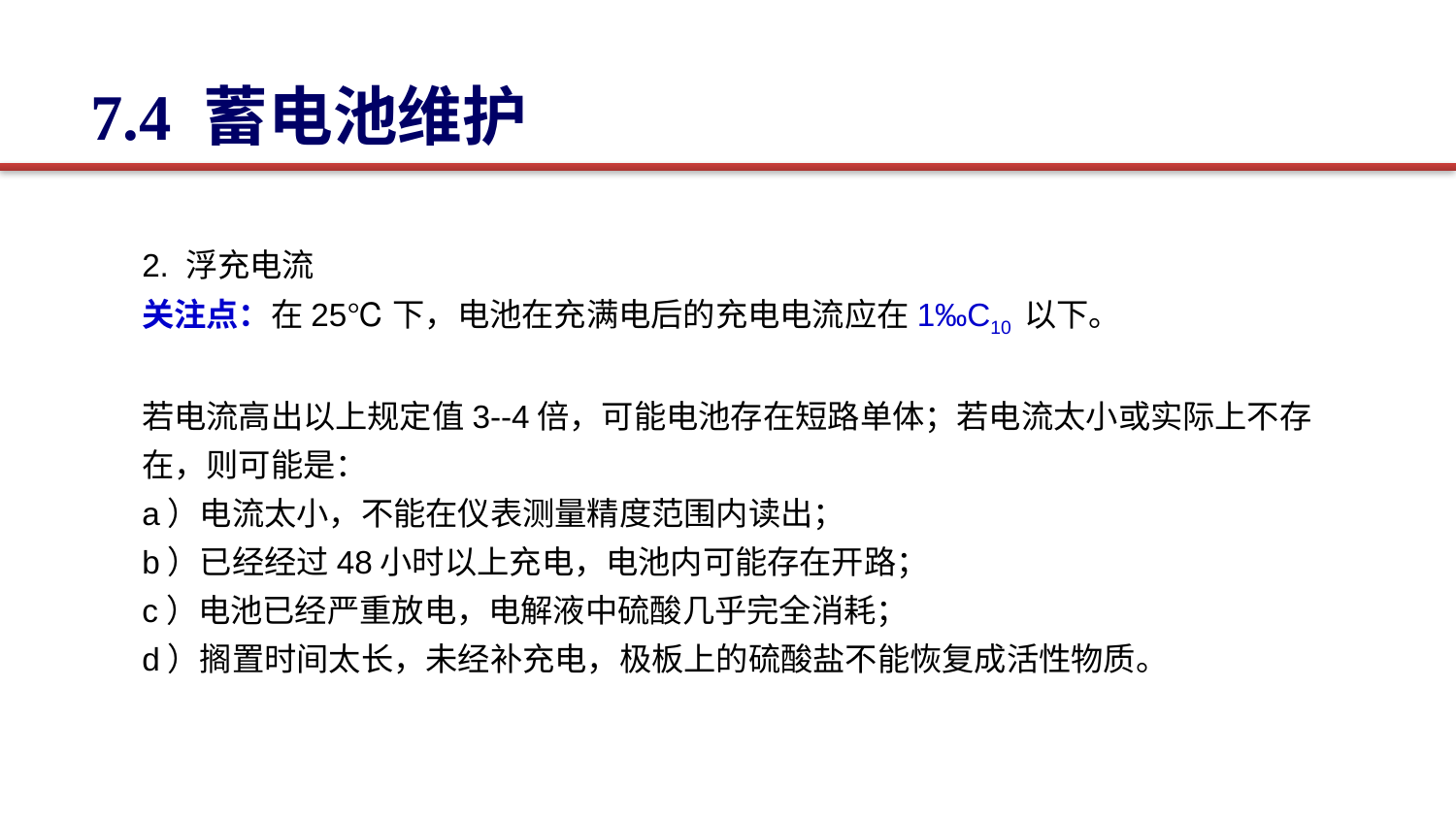

7.4 蓄电池维护

2. 浮充电流
关注点：在25℃下，电池在充满电后的充电电流应在1‰C10 以下。

若电流高出以上规定值3--4倍，可能电池存在短路单体；若电流太小或实际上不存在，则可能是：
a）电流太小，不能在仪表测量精度范围内读出；
b）已经经过48小时以上充电，电池内可能存在开路；
c）电池已经严重放电，电解液中硫酸几乎完全消耗；
d）搁置时间太长，未经补充电，极板上的硫酸盐不能恢复成活性物质。